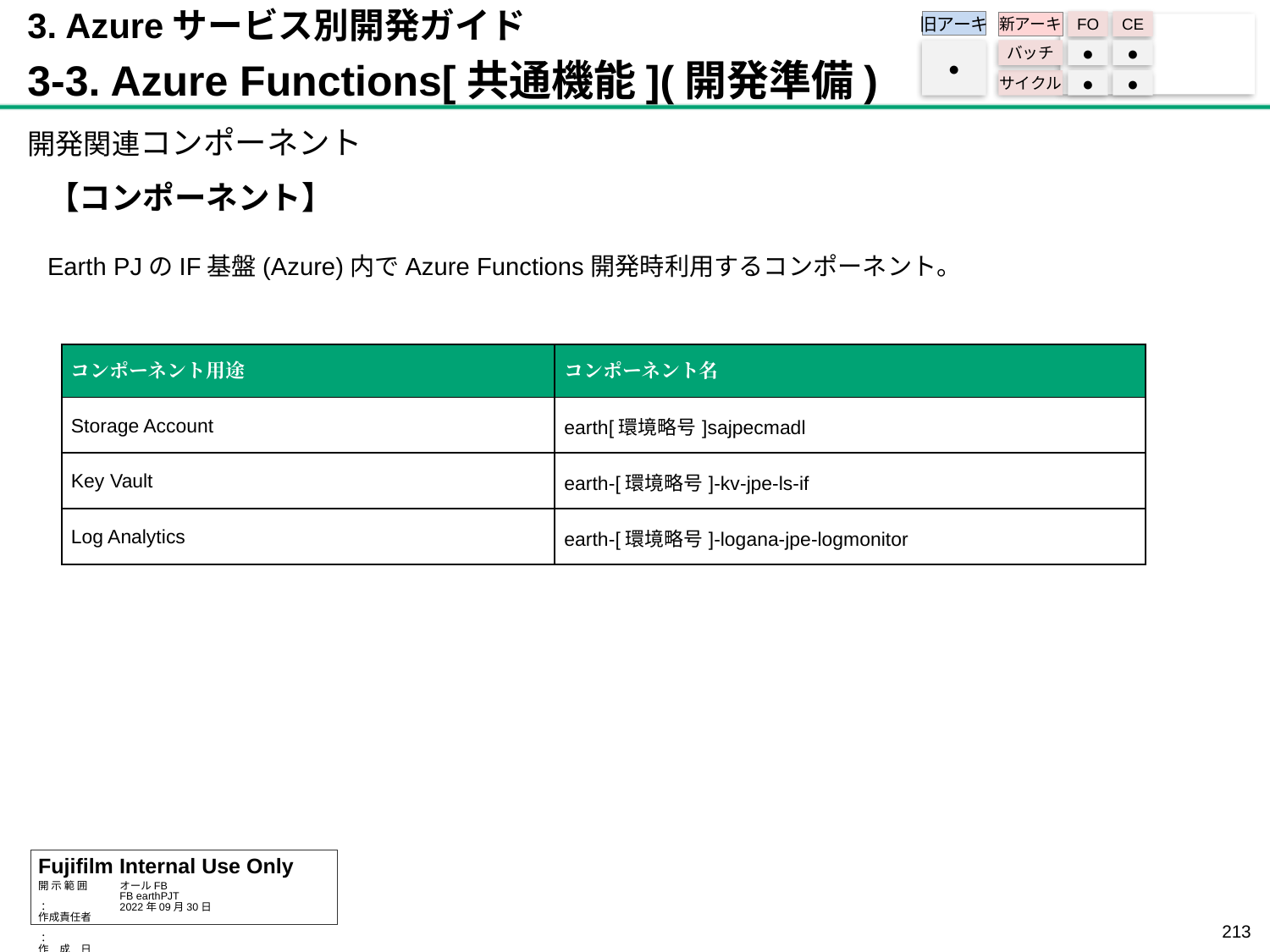

3. Azureサービス別開発ガイド
3-3. Azure Functions[共通機能](開発準備)
旧アーキ
FO
CE
新アーキ
バッチ
●
●
サイクル
●
●

●
開発関連コンポーネント
【コンポーネント】
Earth PJのIF基盤(Azure)内でAzure Functions開発時利用するコンポーネント。

| コンポーネント用途 | コンポーネント名 |
| --- | --- |
| Storage Account | earth[環境略号]sajpecmadl |
| Key Vault | earth-[環境略号]-kv-jpe-ls-if |
| Log Analytics | earth-[環境略号]-logana-jpe-logmonitor |
213